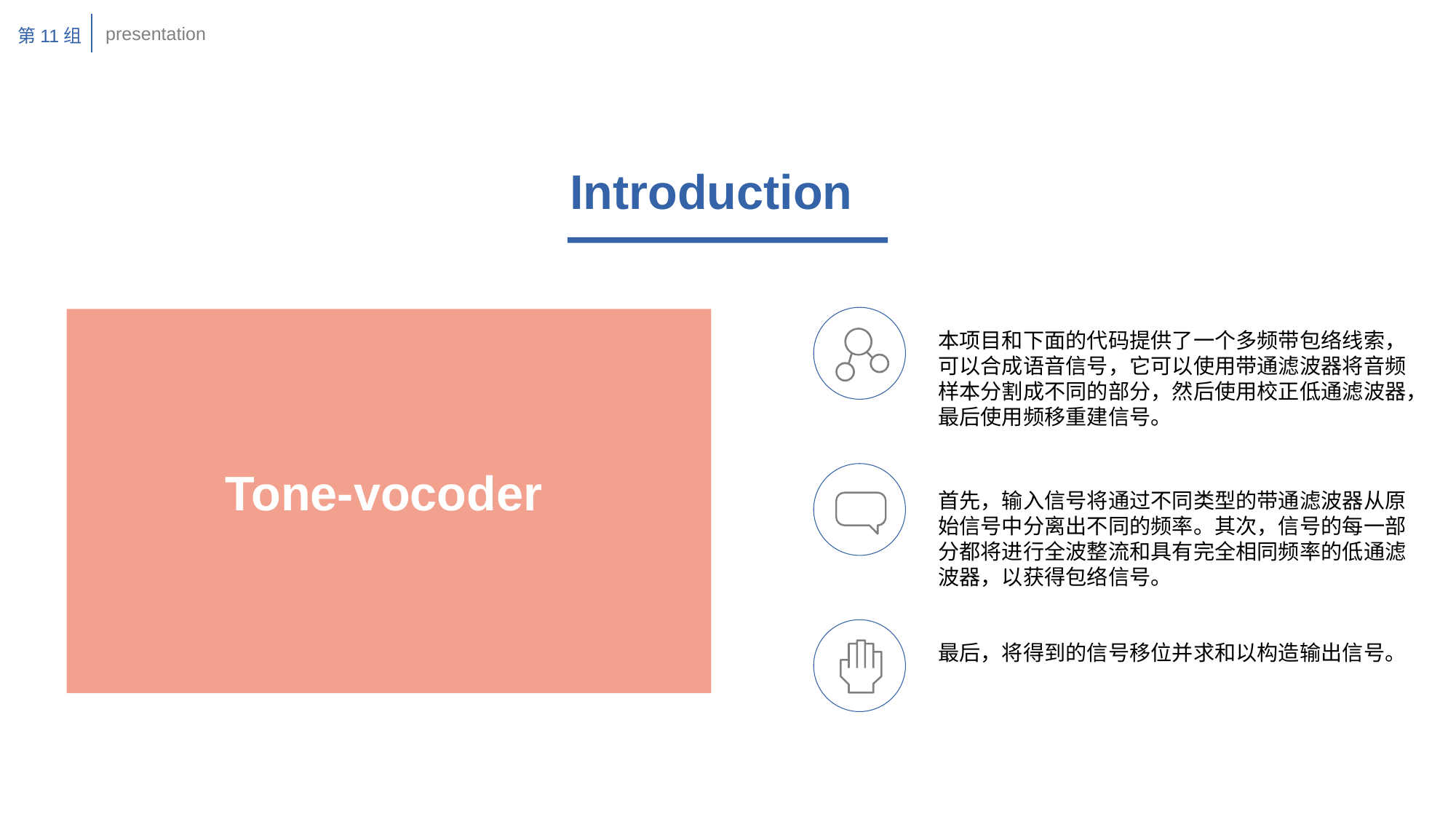

presentation
第11组
Introduction

本项目和下面的代码提供了一个多频带包络线索，可以合成语音信号，它可以使用带通滤波器将音频样本分割成不同的部分，然后使用校正低通滤波器，最后使用频移重建信号。

Tone-vocoder

首先，输入信号将通过不同类型的带通滤波器从原始信号中分离出不同的频率。其次，信号的每一部分都将进行全波整流和具有完全相同频率的低通滤波器，以获得包络信号。

最后，将得到的信号移位并求和以构造输出信号。